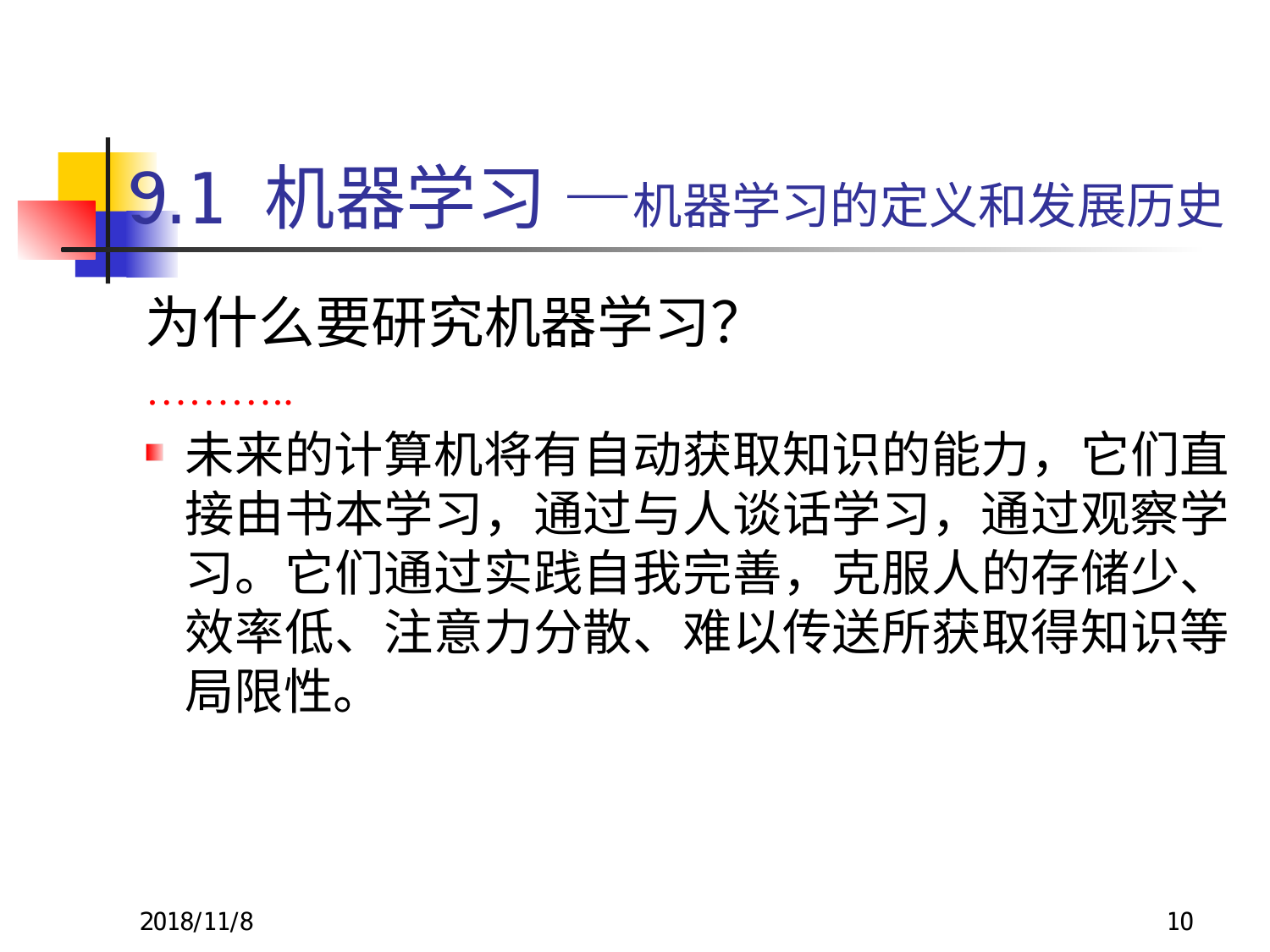

# 9.1 机器学习 —机器学习的定义和发展历史
为什么要研究机器学习？
………..
未来的计算机将有自动获取知识的能力，它们直接由书本学习，通过与人谈话学习，通过观察学习。它们通过实践自我完善，克服人的存储少、效率低、注意力分散、难以传送所获取得知识等局限性。
2018/11/8
10